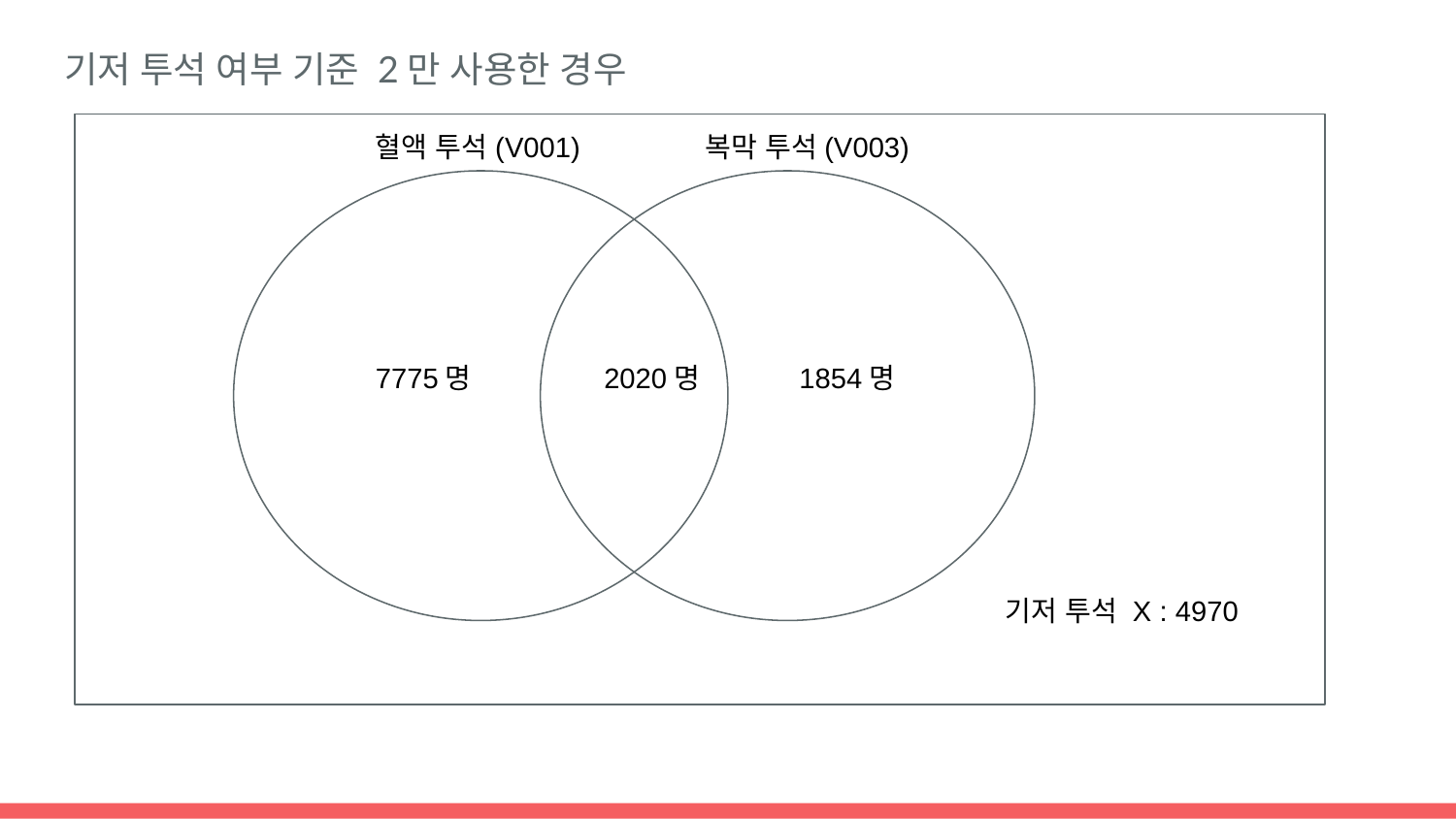

기저 투석 여부 기준 2만 사용한 경우

혈액 투석(V001)
복막 투석(V003)

7775명
2020명
1854명
기저 투석 X : 4970